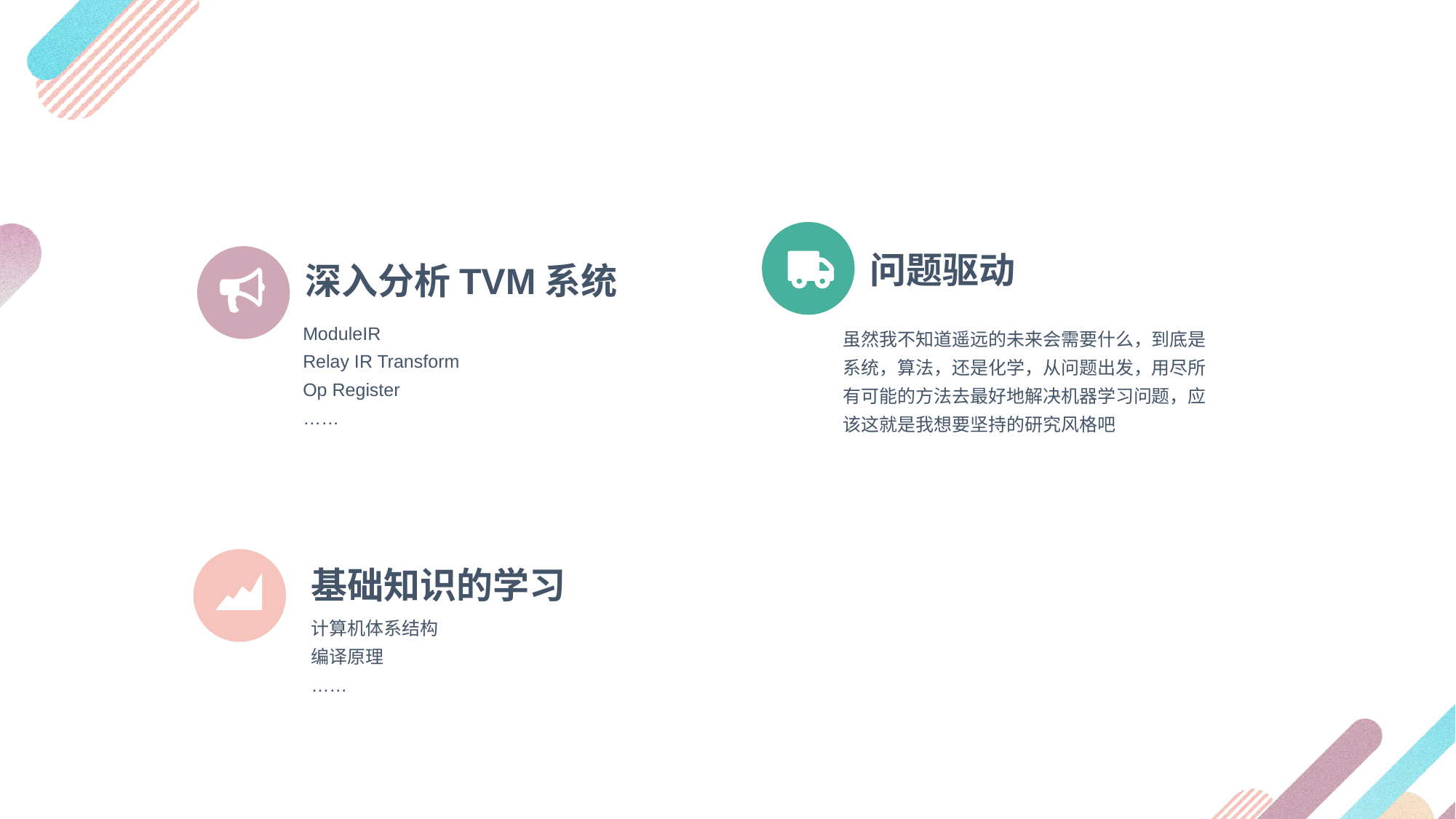

问题驱动

深入分析TVM系统
ModuleIR
Relay IR Transform
Op Register
……
虽然我不知道遥远的未来会需要什么，到底是系统，算法，还是化学，从问题出发，用尽所有可能的方法去最好地解决机器学习问题，应该这就是我想要坚持的研究风格吧

基础知识的学习
计算机体系结构
编译原理
……